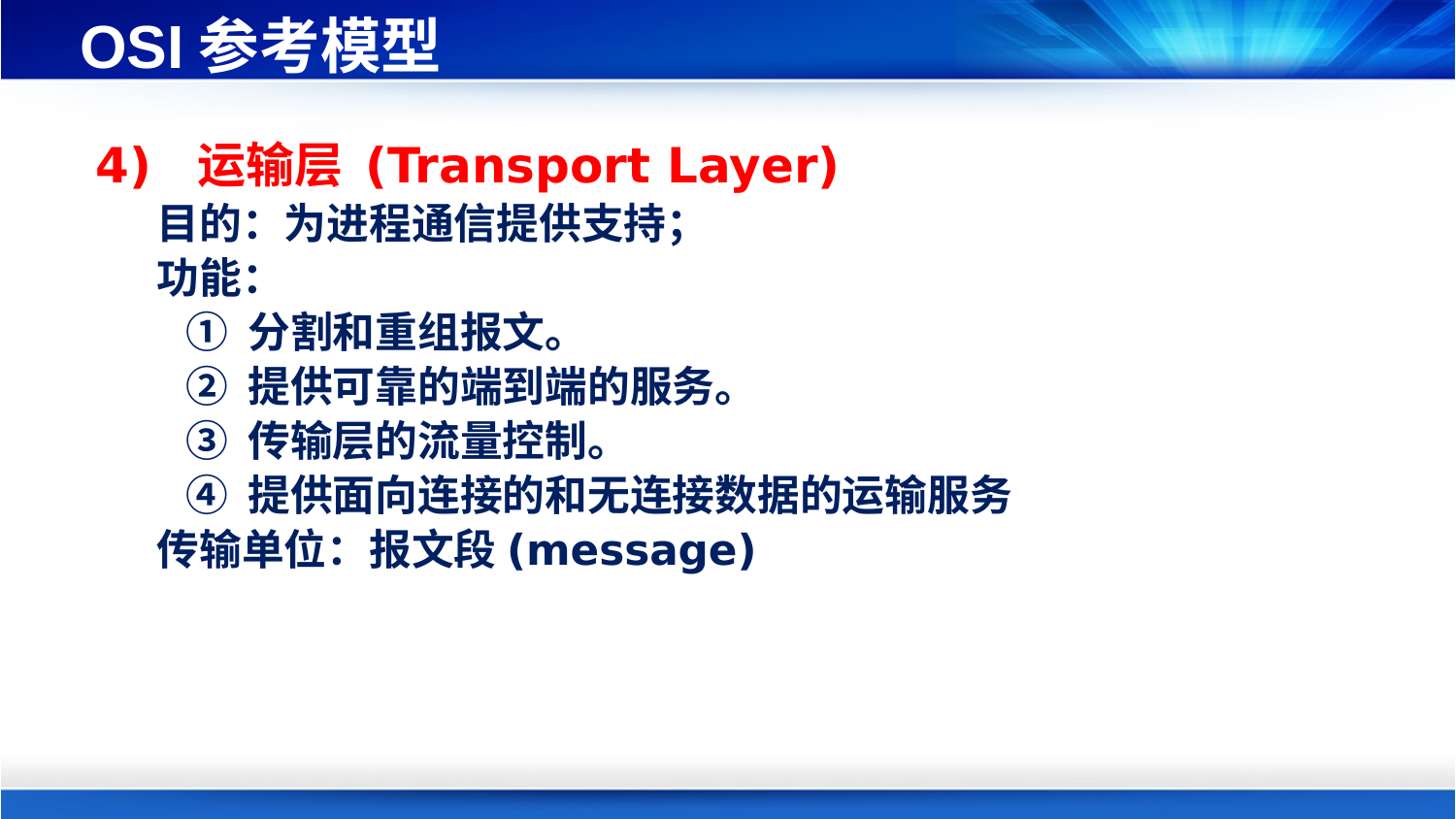

# OSI参考模型
 4)  运输层 (Transport Layer)
       目的：为进程通信提供支持；
       功能：
           ① 分割和重组报文。
           ② 提供可靠的端到端的服务。
           ③ 传输层的流量控制。
           ④ 提供面向连接的和无连接数据的运输服务
       传输单位：报文段(message)